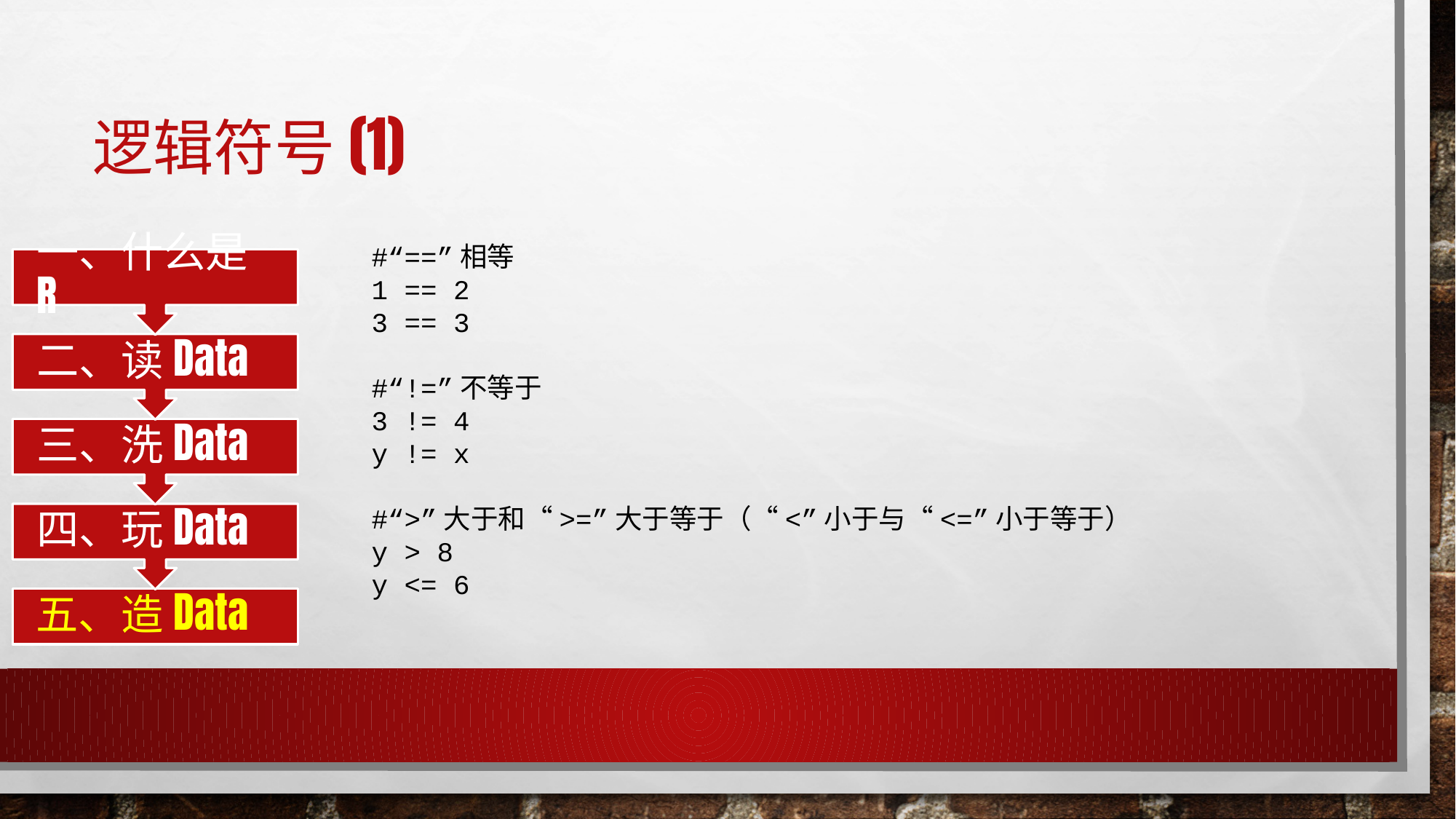

# 逻辑符号(1)
#“==”相等
1 == 2
3 == 3

#“!=”不等于
3 != 4
y != x

#“>”大于和“>=”大于等于（“<”小于与“<=”小于等于）
y > 8
y <= 6
五、造Data
四、玩Data
三、洗Data
二、读Data
一、什么是R